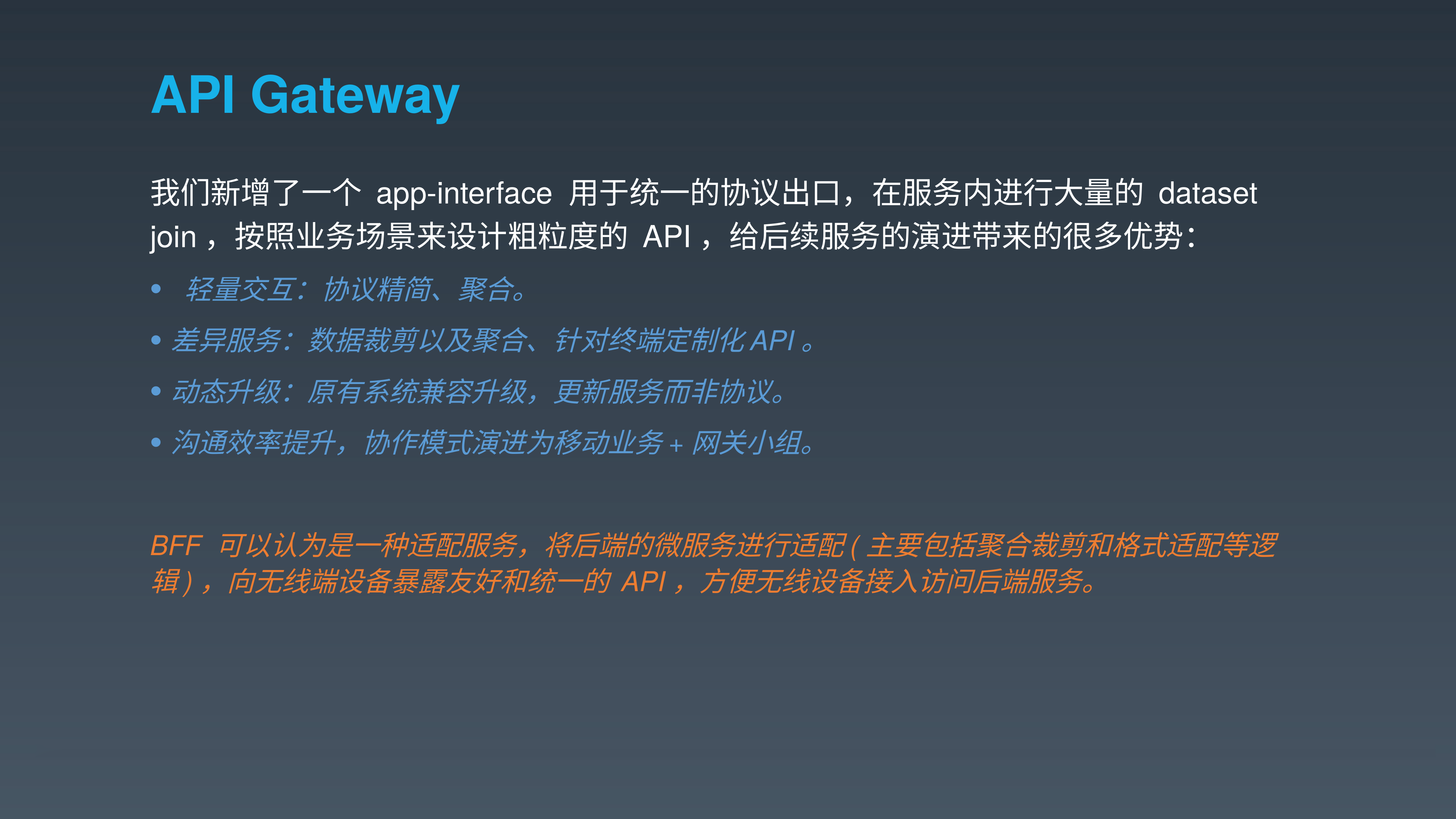

# API Gateway
我们新增了一个 app-interface 用于统一的协议出口，在服务内进行大量的 dataset join，按照业务场景来设计粗粒度的 API，给后续服务的演进带来的很多优势：
轻量交互：协议精简、聚合。
差异服务：数据裁剪以及聚合、针对终端定制化API。
动态升级：原有系统兼容升级，更新服务而非协议。
沟通效率提升，协作模式演进为移动业务+网关小组。

BFF 可以认为是一种适配服务，将后端的微服务进行适配(主要包括聚合裁剪和格式适配等逻辑)，向无线端设备暴露友好和统一的 API，方便无线设备接入访问后端服务。